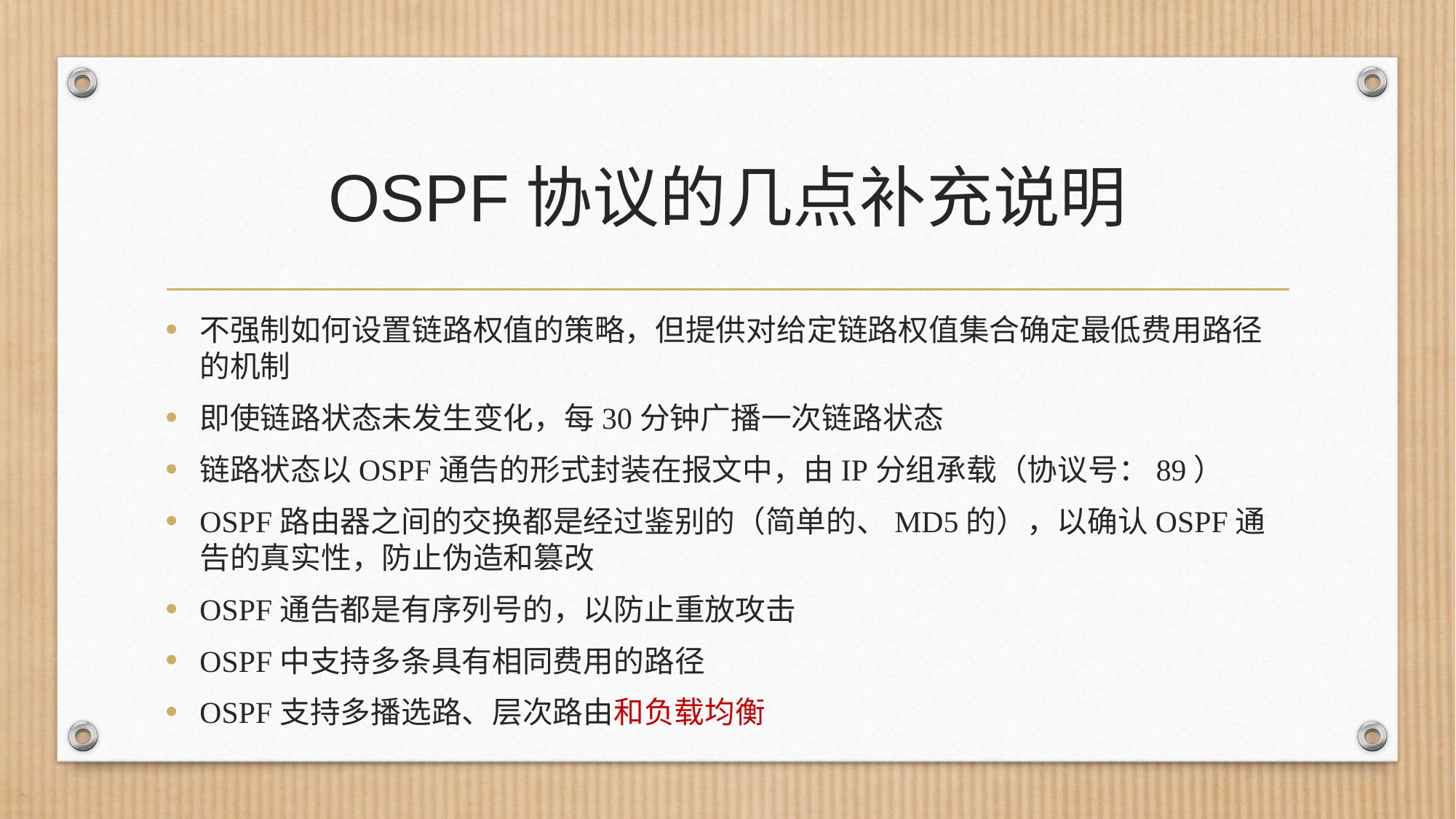

# OSPF协议的几点补充说明
不强制如何设置链路权值的策略，但提供对给定链路权值集合确定最低费用路径的机制
即使链路状态未发生变化，每30分钟广播一次链路状态
链路状态以OSPF通告的形式封装在报文中，由IP分组承载（协议号：89）
OSPF路由器之间的交换都是经过鉴别的（简单的、MD5的），以确认OSPF通告的真实性，防止伪造和篡改
OSPF通告都是有序列号的，以防止重放攻击
OSPF中支持多条具有相同费用的路径
OSPF支持多播选路、层次路由和负载均衡